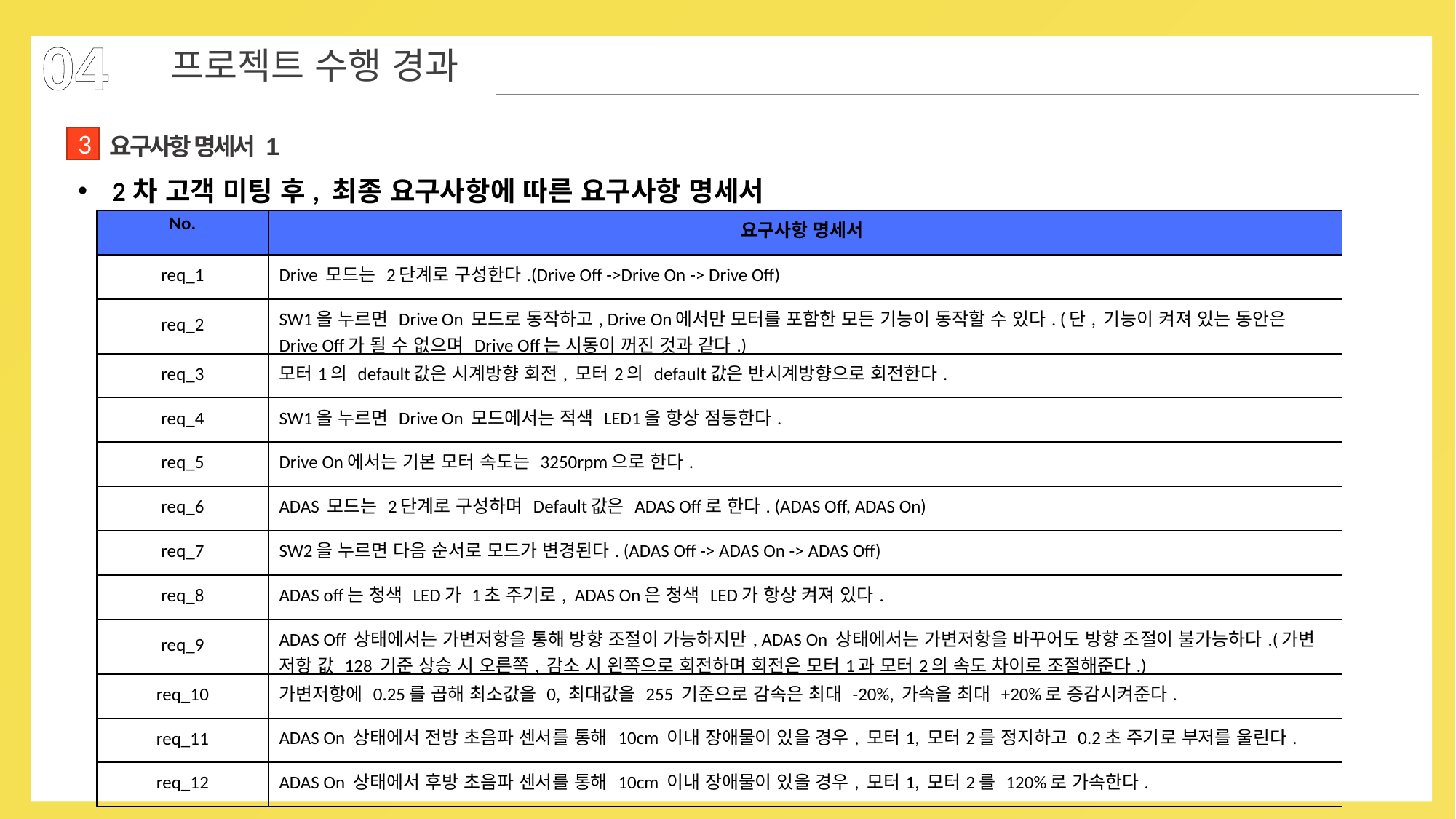

04

프로젝트 수행 경과
요구사항 명세서 1
3
2차 고객 미팅 후, 최종 요구사항에 따른 요구사항 명세서
| No. | 요구사항 명세서 |
| --- | --- |
| req\_1 | Drive 모드는 2단계로 구성한다.(Drive Off ->Drive On -> Drive Off) |
| req\_2 | SW1을 누르면 Drive On 모드로 동작하고, Drive On에서만 모터를 포함한 모든 기능이 동작할 수 있다. (단, 기능이 켜져 있는 동안은 Drive Off가 될 수 없으며 Drive Off는 시동이 꺼진 것과 같다.) |
| req\_3 | 모터1의 default값은 시계방향 회전, 모터2의 default값은 반시계방향으로 회전한다. |
| req\_4 | SW1을 누르면 Drive On 모드에서는 적색 LED1을 항상 점등한다. |
| req\_5 | Drive On에서는 기본 모터 속도는 3250rpm으로 한다. |
| req\_6 | ADAS 모드는 2단계로 구성하며 Default값은 ADAS Off로 한다. (ADAS Off, ADAS On) |
| req\_7 | SW2을 누르면 다음 순서로 모드가 변경된다. (ADAS Off -> ADAS On -> ADAS Off) |
| req\_8 | ADAS off는 청색 LED가 1초 주기로,  ADAS On은 청색 LED가 항상 켜져 있다. |
| req\_9 | ADAS Off 상태에서는 가변저항을 통해 방향 조절이 가능하지만, ADAS On 상태에서는 가변저항을 바꾸어도 방향 조절이 불가능하다.(가변 저항 값 128 기준 상승 시 오른쪽, 감소 시 왼쪽으로 회전하며 회전은 모터1과 모터2의 속도 차이로 조절해준다.) |
| req\_10 | 가변저항에 0.25를 곱해 최소값을 0, 최대값을 255 기준으로 감속은 최대 -20%, 가속을 최대 +20%로 증감시켜준다. |
| req\_11 | ADAS On 상태에서 전방 초음파 센서를 통해 10cm 이내 장애물이 있을 경우, 모터1, 모터2를 정지하고 0.2초 주기로 부저를 울린다. |
| req\_12 | ADAS On 상태에서 후방 초음파 센서를 통해 10cm 이내 장애물이 있을 경우, 모터1, 모터2를 120%로 가속한다. |